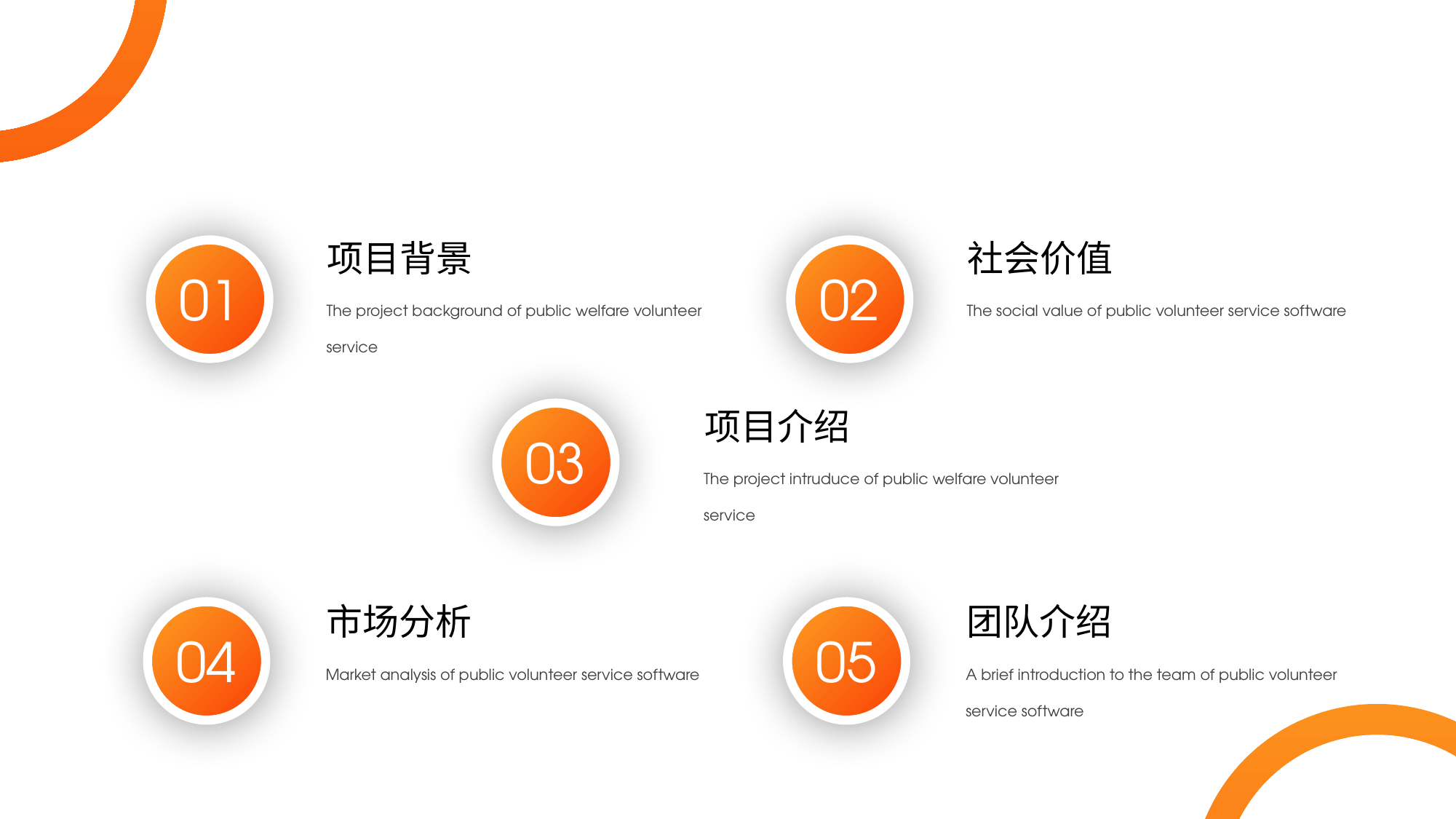

项目背景
社会价值

01
02
The project background of public welfare volunteer service
The social value of public volunteer service software
项目介绍

03
The project intruduce of public welfare volunteer service
市场分析
团队介绍

04
05
Market analysis of public volunteer service software
A brief introduction to the team of public volunteer service software